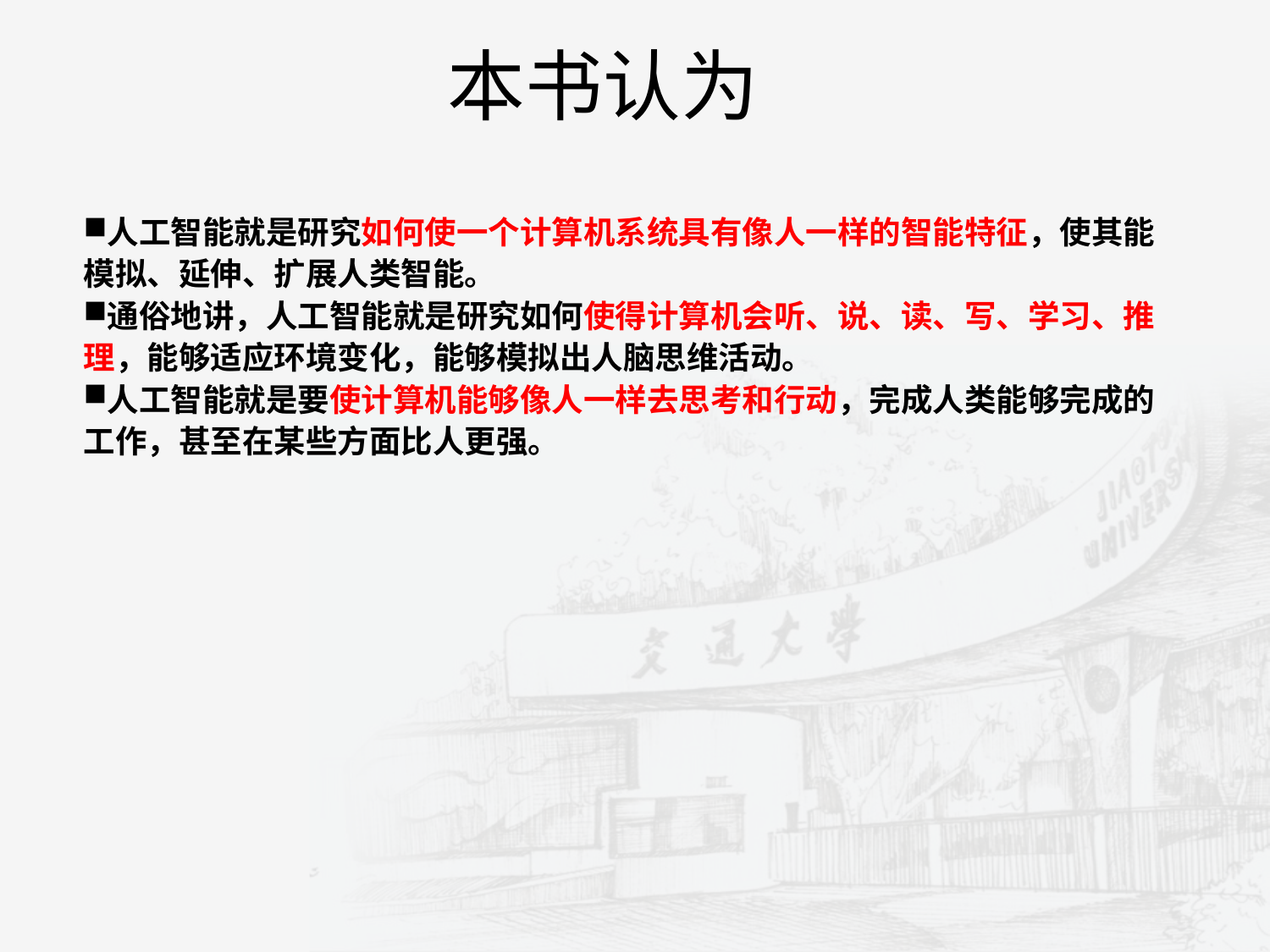

本书认为
人工智能就是研究如何使一个计算机系统具有像人一样的智能特征，使其能模拟、延伸、扩展人类智能。
通俗地讲，人工智能就是研究如何使得计算机会听、说、读、写、学习、推理，能够适应环境变化，能够模拟出人脑思维活动。
人工智能就是要使计算机能够像人一样去思考和行动，完成人类能够完成的工作，甚至在某些方面比人更强。

11